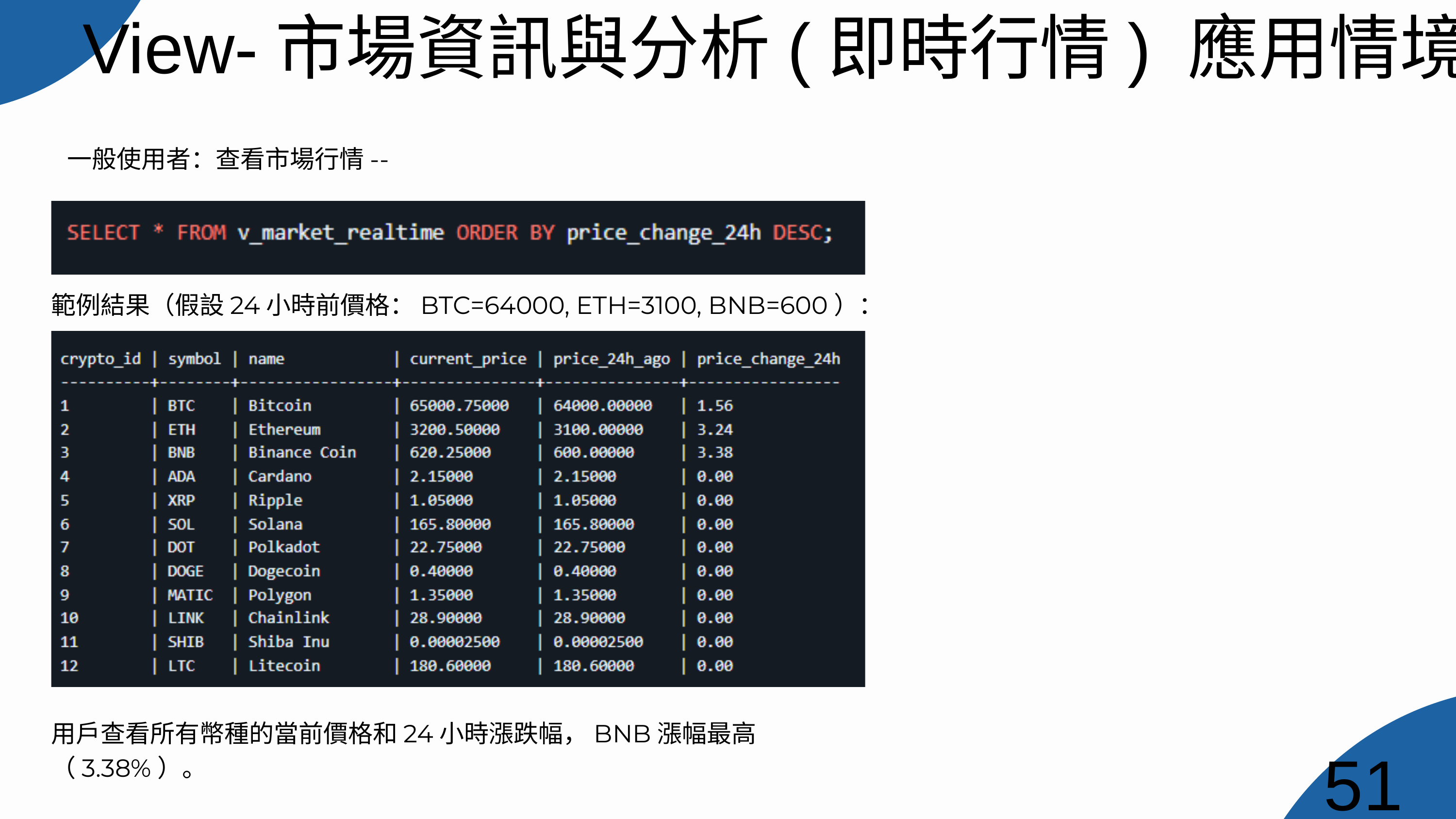

View-市場資訊與分析(即時行情) 應用情境
一般使用者：查看市場行情--

範例結果（假設24小時前價格：BTC=64000, ETH=3100, BNB=600）：

用戶查看所有幣種的當前價格和24小時漲跌幅，BNB漲幅最高（3.38%）。
51